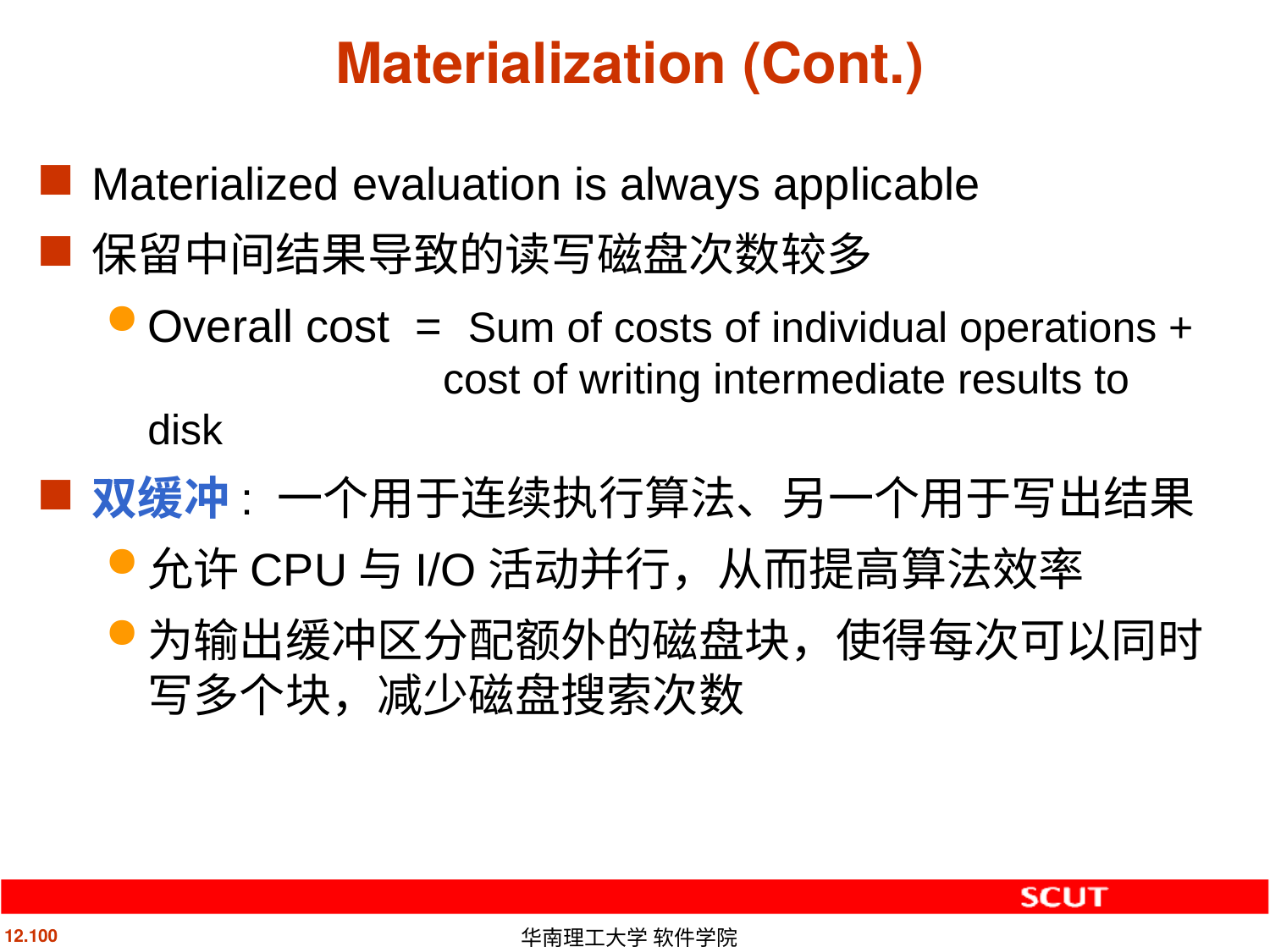

# Materialization (Cont.)
Materialized evaluation is always applicable
保留中间结果导致的读写磁盘次数较多
Overall cost  =  Sum of costs of individual operations +
                         cost of writing intermediate results to disk
双缓冲: 一个用于连续执行算法、另一个用于写出结果
允许CPU与I/O活动并行，从而提高算法效率
为输出缓冲区分配额外的磁盘块，使得每次可以同时写多个块，减少磁盘搜索次数